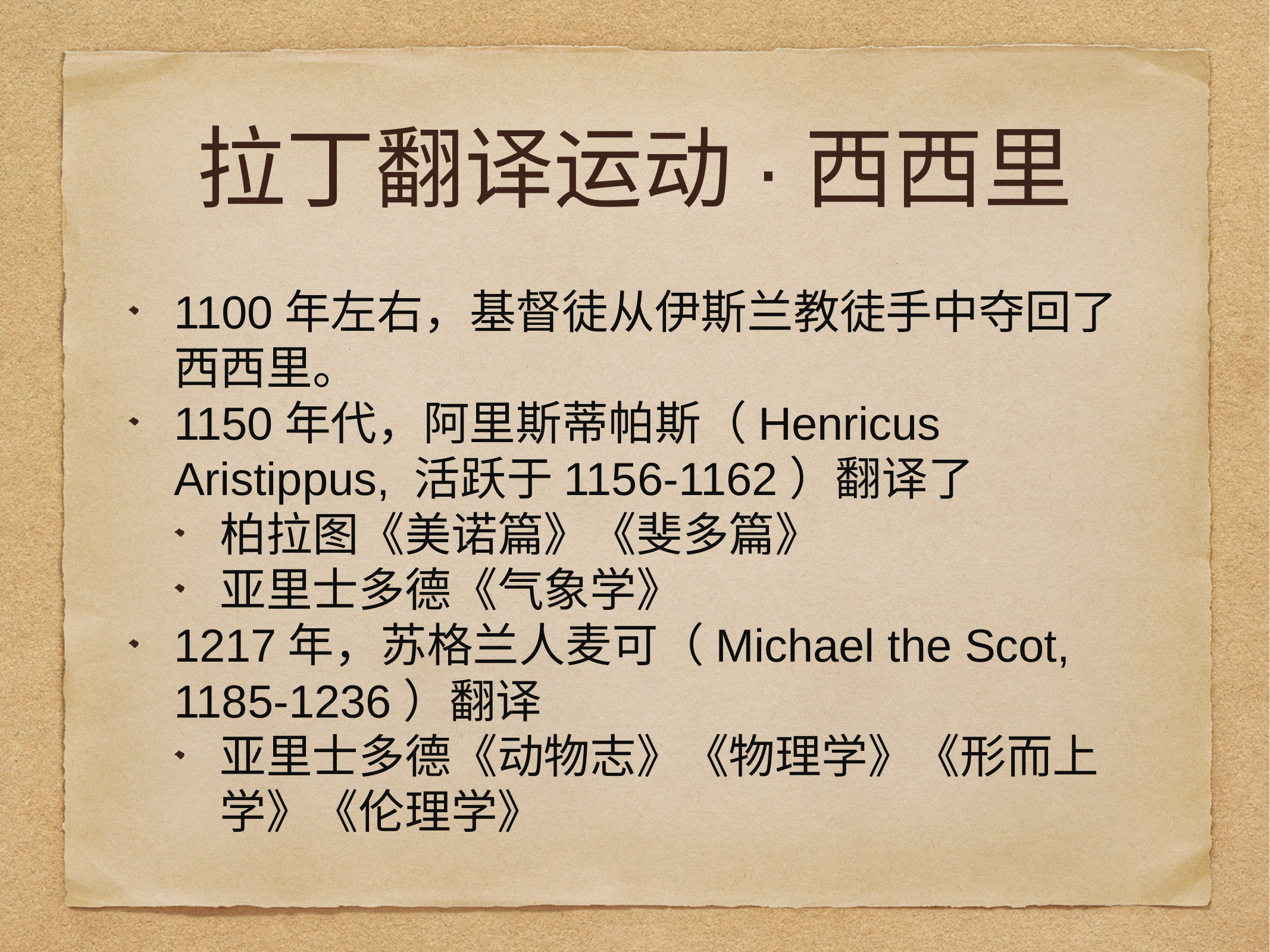

# 拉丁翻译运动·西西里
1100年左右，基督徒从伊斯兰教徒手中夺回了西西里。
1150年代，阿里斯蒂帕斯（Henricus Aristippus, 活跃于1156-1162）翻译了
柏拉图《美诺篇》《斐多篇》
亚里士多德《气象学》
1217年，苏格兰人麦可（Michael the Scot, 1185-1236）翻译
亚里士多德《动物志》《物理学》《形而上学》《伦理学》